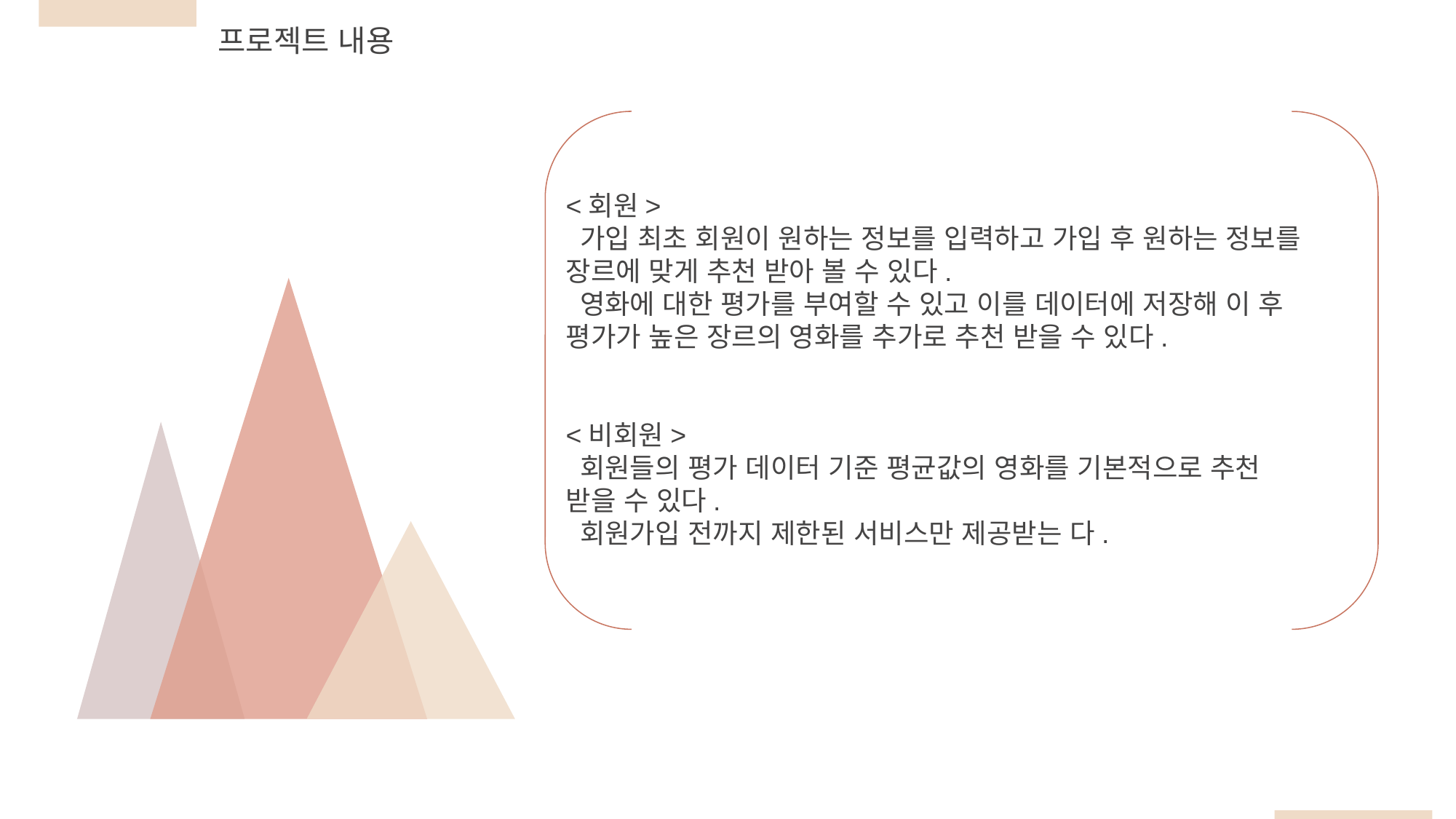

프로젝트 내용

<회원>
 가입 최초 회원이 원하는 정보를 입력하고 가입 후 원하는 정보를
장르에 맞게 추천 받아 볼 수 있다.
 영화에 대한 평가를 부여할 수 있고 이를 데이터에 저장해 이 후
평가가 높은 장르의 영화를 추가로 추천 받을 수 있다.

<비회원>
 회원들의 평가 데이터 기준 평균값의 영화를 기본적으로 추천
받을 수 있다.
 회원가입 전까지 제한된 서비스만 제공받는 다.